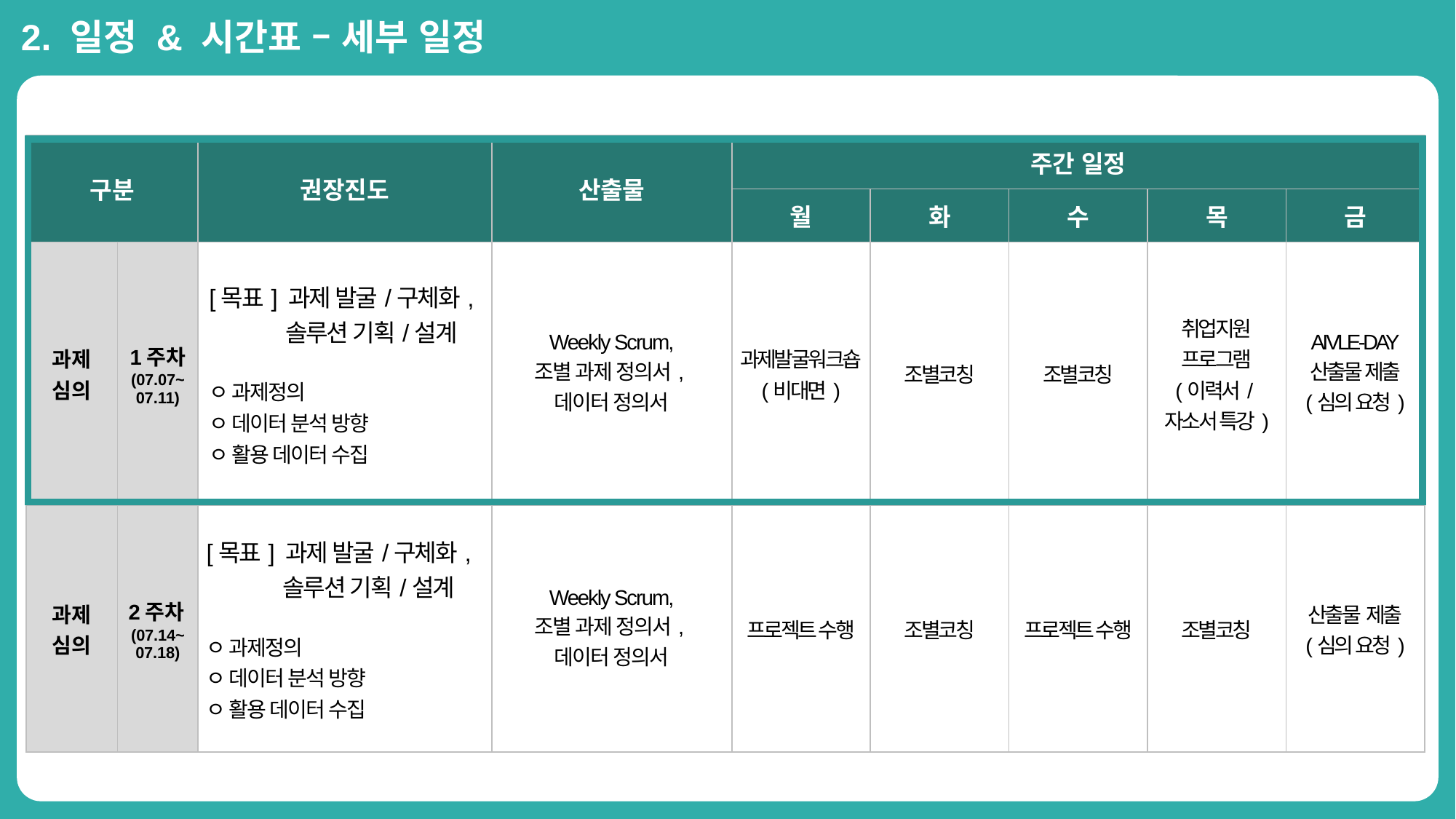

2. 일정 & 시간표 – 세부 일정

| 구분 |  | 권장진도 | 산출물 | 주간 일정 |  |  |  |  |
| --- | --- | --- | --- | --- | --- | --- | --- | --- |
|  |  |  |  | 월 | 화 | 수 | 목 | 금 |
| 과제 심의 | 1주차 (07.07~ 07.11) | [목표] 과제 발굴/구체화, 솔루션 기획/설계 ㅇ 과제정의 ㅇ 데이터 분석 방향 ㅇ 활용 데이터 수집 | Weekly Scrum, 조별 과제 정의서, 데이터 정의서 | 과제발굴워크숍 (비대면) | 조별코칭 | 조별코칭 | 취업지원 프로그램 (이력서/자소서 특강) | AIVLE-DAY 산출물 제출 (심의 요청) |
| 과제 심의 | 2주차(07.14~ 07.18) | [목표] 과제 발굴/구체화, 솔루션 기획/설계 ㅇ 과제정의 ㅇ 데이터 분석 방향 ㅇ 활용 데이터 수집 | Weekly Scrum, 조별 과제 정의서, 데이터 정의서 | 프로젝트 수행 | 조별코칭 | 프로젝트 수행 | 조별코칭 | 산출물 제출 (심의 요청) |